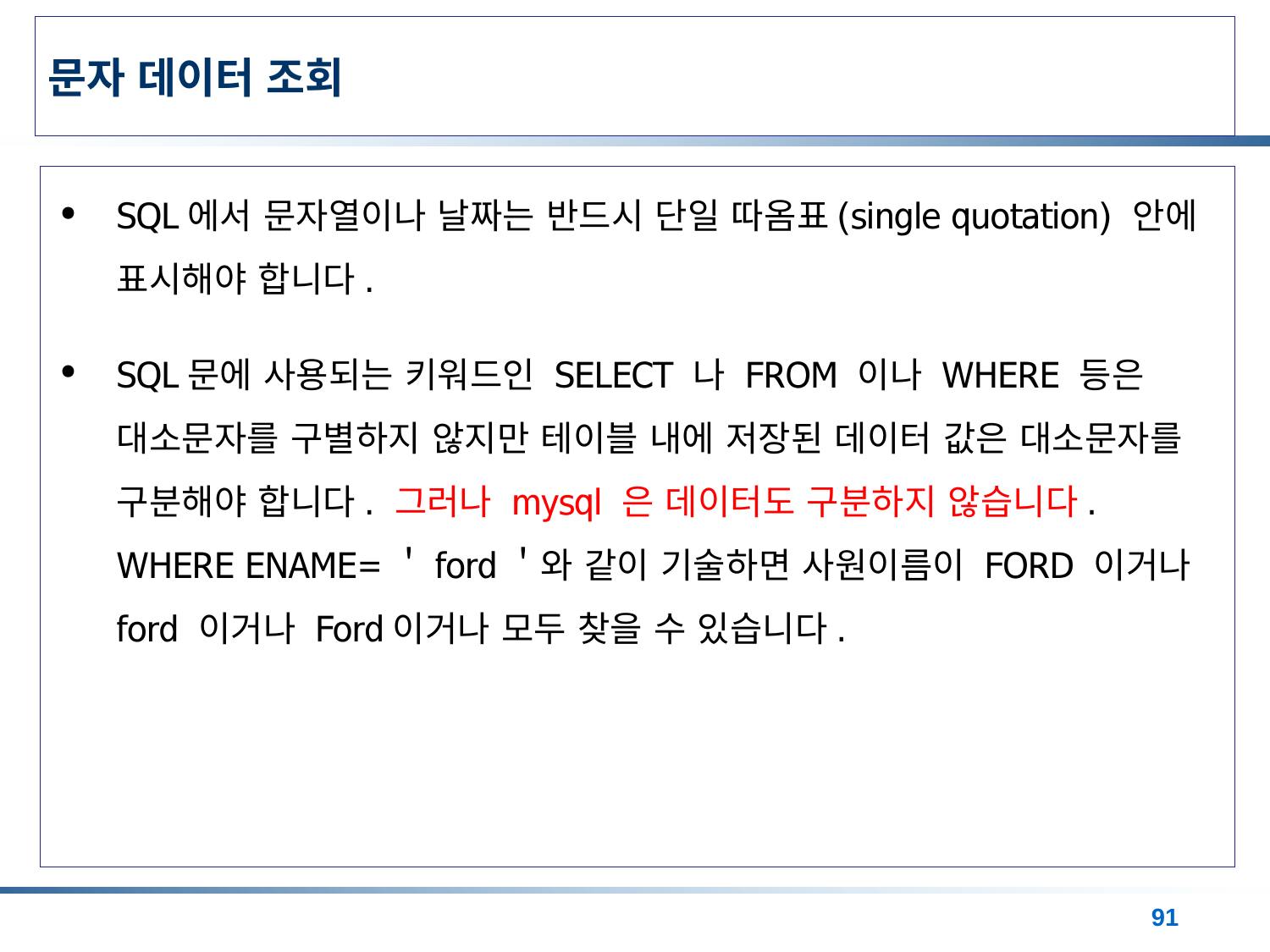

# 문자 데이터 조회
SQL에서 문자열이나 날짜는 반드시 단일 따옴표(single quotation) 안에 표시해야 합니다.
SQL문에 사용되는 키워드인 SELECT 나 FROM 이나 WHERE 등은 대소문자를 구별하지 않지만 테이블 내에 저장된 데이터 값은 대소문자를 구분해야 합니다. 그러나 mysql 은 데이터도 구분하지 않습니다. WHERE ENAME=＇ford＇와 같이 기술하면 사원이름이 FORD 이거나 ford 이거나 Ford이거나 모두 찾을 수 있습니다.